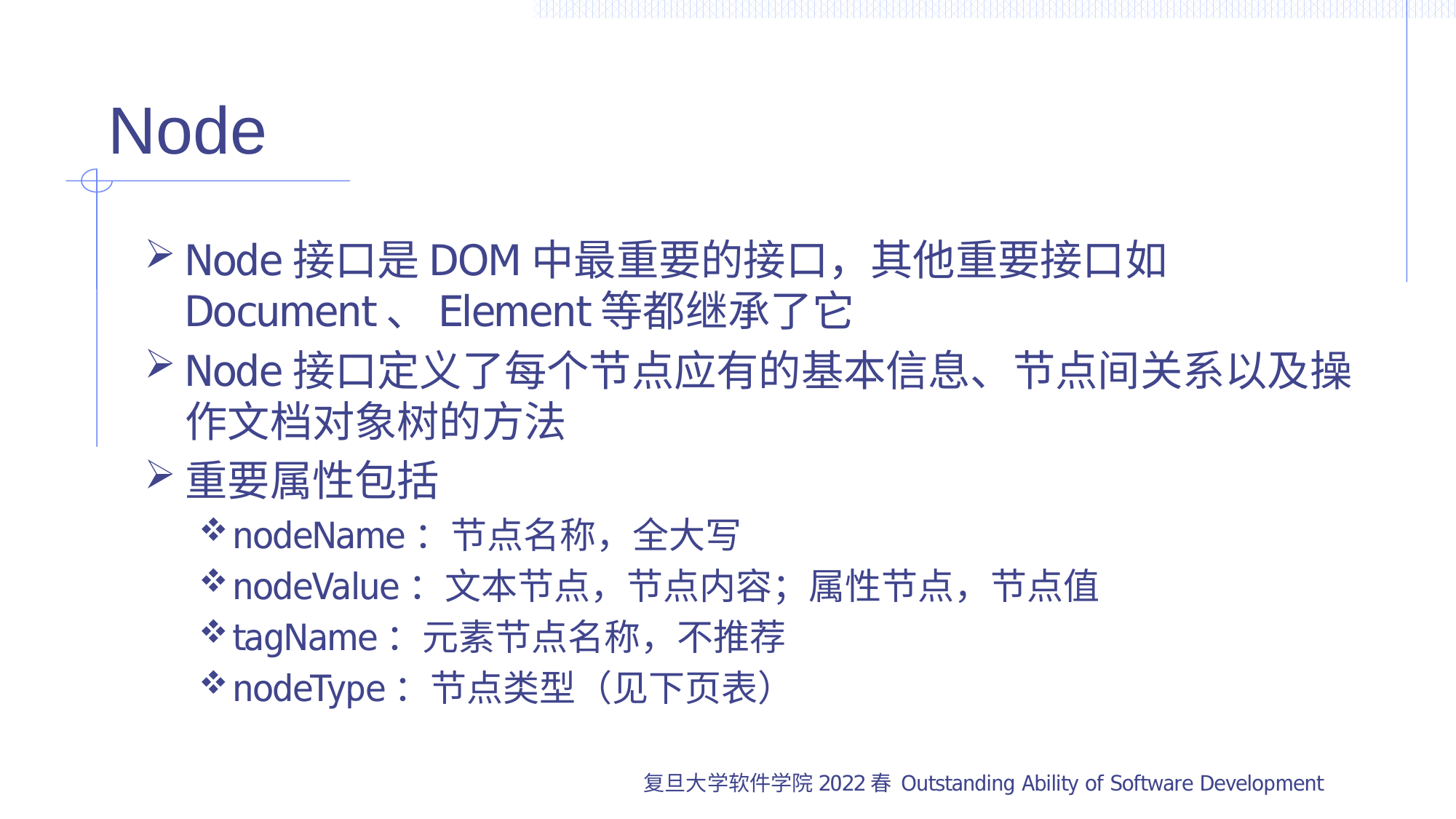

# Node
Node接口是DOM中最重要的接口，其他重要接口如Document、Element等都继承了它
Node接口定义了每个节点应有的基本信息、节点间关系以及操作文档对象树的方法
重要属性包括
nodeName：节点名称，全大写
nodeValue：文本节点，节点内容；属性节点，节点值
tagName：元素节点名称，不推荐
nodeType：节点类型（见下页表）